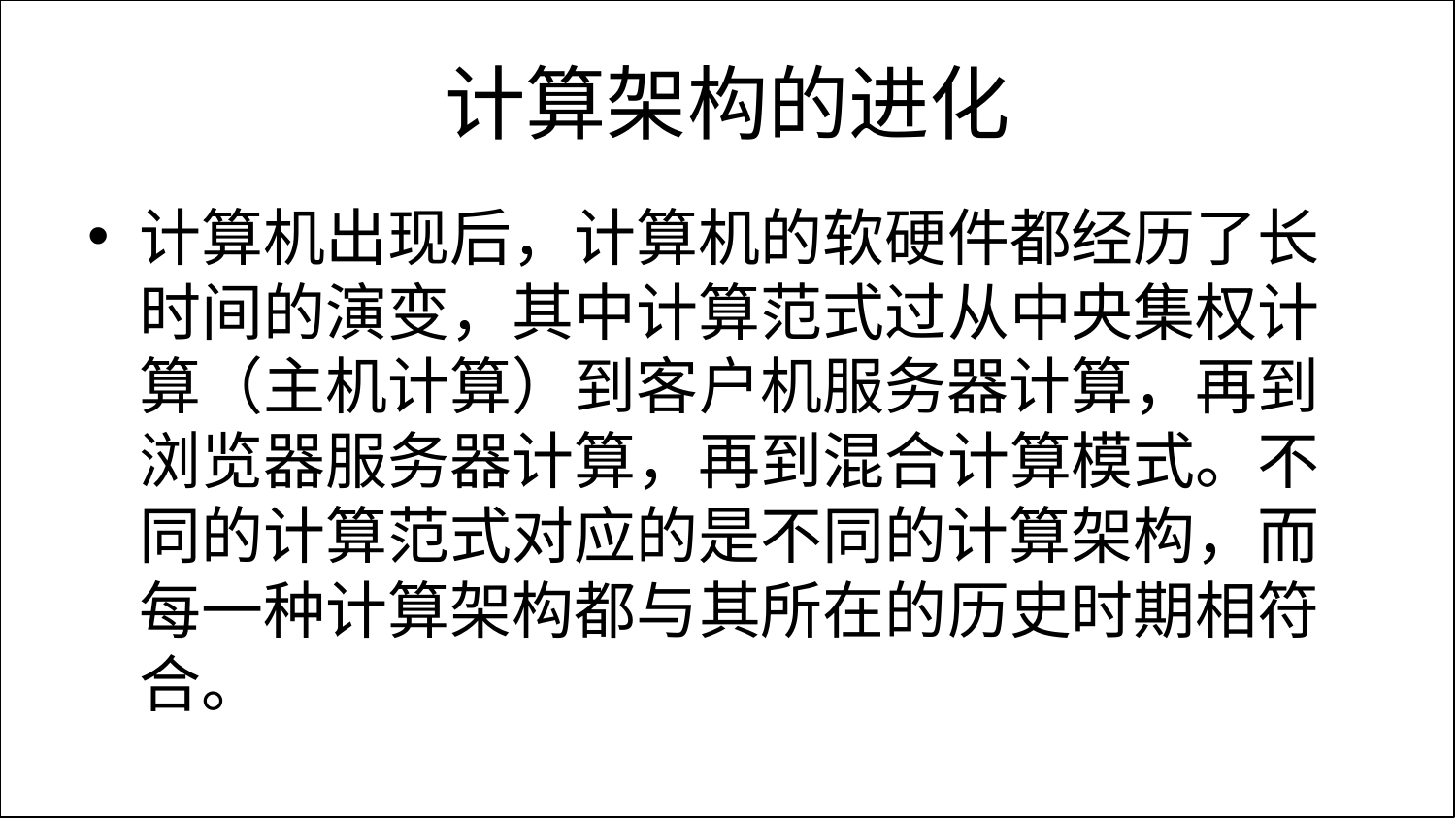

# 计算架构的进化
计算机出现后，计算机的软硬件都经历了长时间的演变，其中计算范式过从中央集权计算（主机计算）到客户机服务器计算，再到浏览器服务器计算，再到混合计算模式。不同的计算范式对应的是不同的计算架构，而每一种计算架构都与其所在的历史时期相符合。